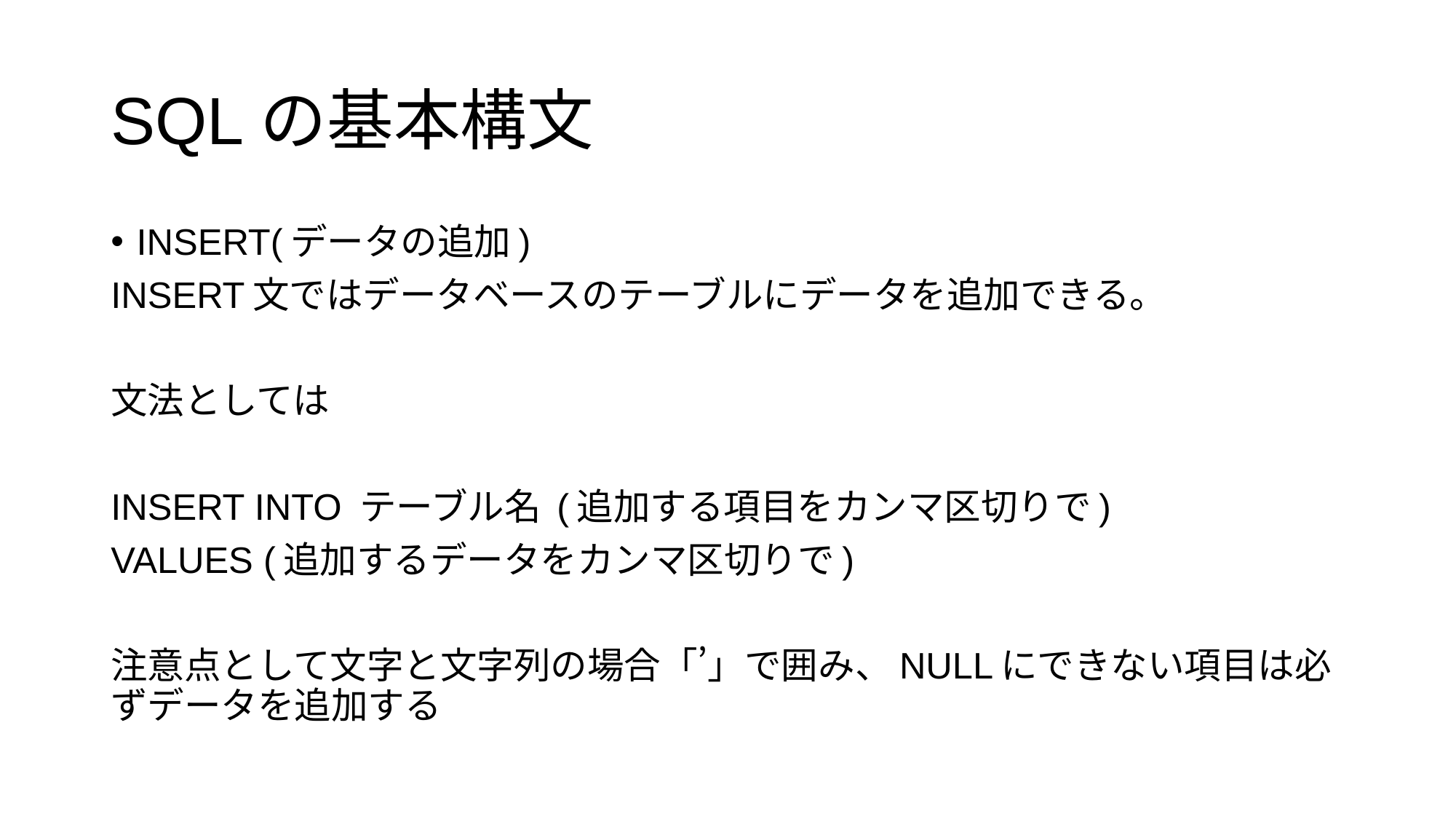

# SQLの基本構文
INSERT(データの追加)
INSERT文ではデータベースのテーブルにデータを追加できる。

文法としては

INSERT INTO テーブル名 (追加する項目をカンマ区切りで)
VALUES (追加するデータをカンマ区切りで)

注意点として文字と文字列の場合「’」で囲み、NULLにできない項目は必ずデータを追加する